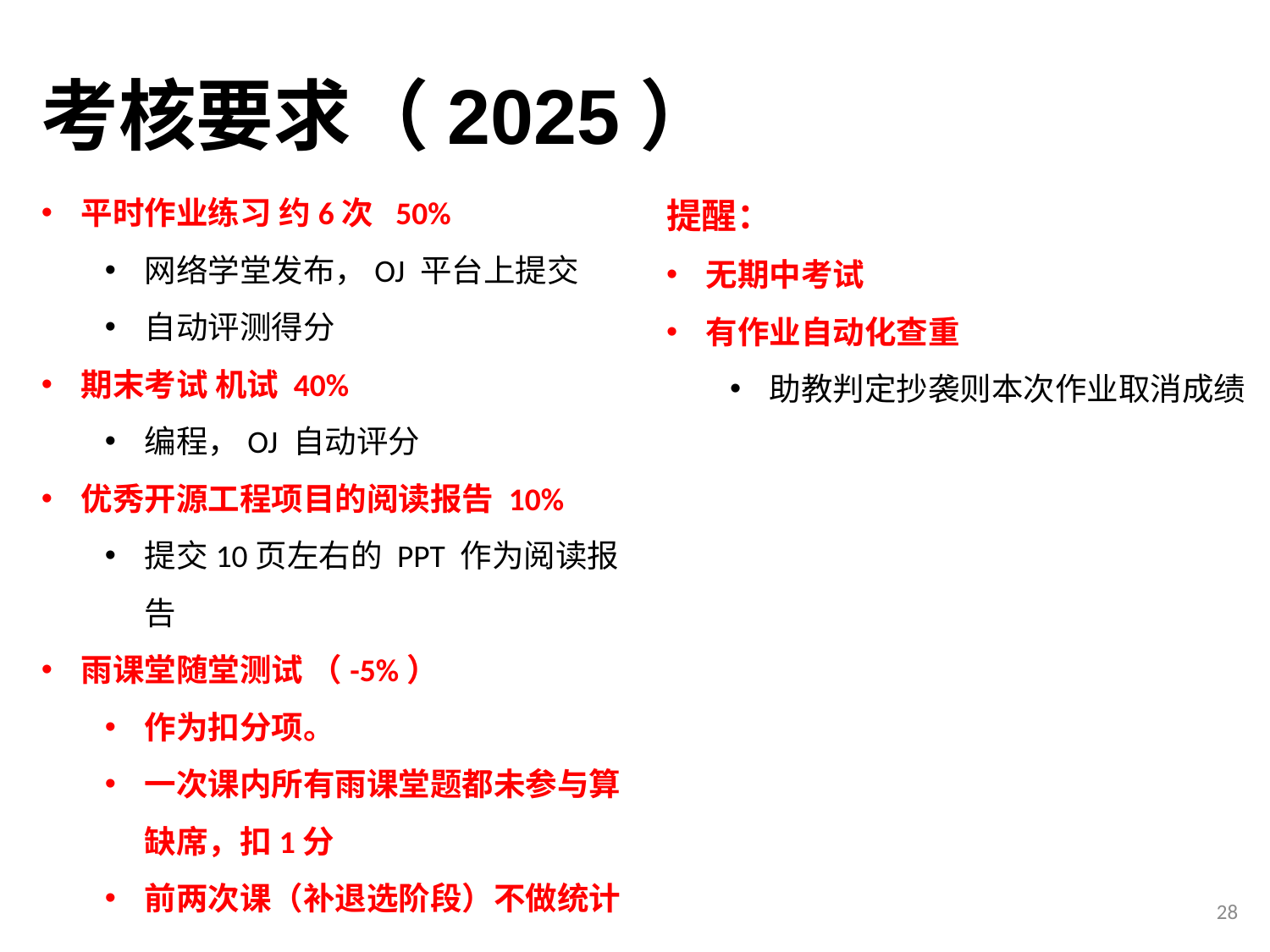

# 考核要求（2025）
提醒：
无期中考试
有作业自动化查重
助教判定抄袭则本次作业取消成绩

平时作业练习 约6次  50%
网络学堂发布，OJ 平台上提交
自动评测得分
期末考试 机试 40%
编程，OJ 自动评分
优秀开源工程项目的阅读报告 10%
提交10页左右的 PPT 作为阅读报告
雨课堂随堂测试 （-5%）
作为扣分项。
一次课内所有雨课堂题都未参与算缺席，扣1分
前两次课（补退选阶段）不做统计
28